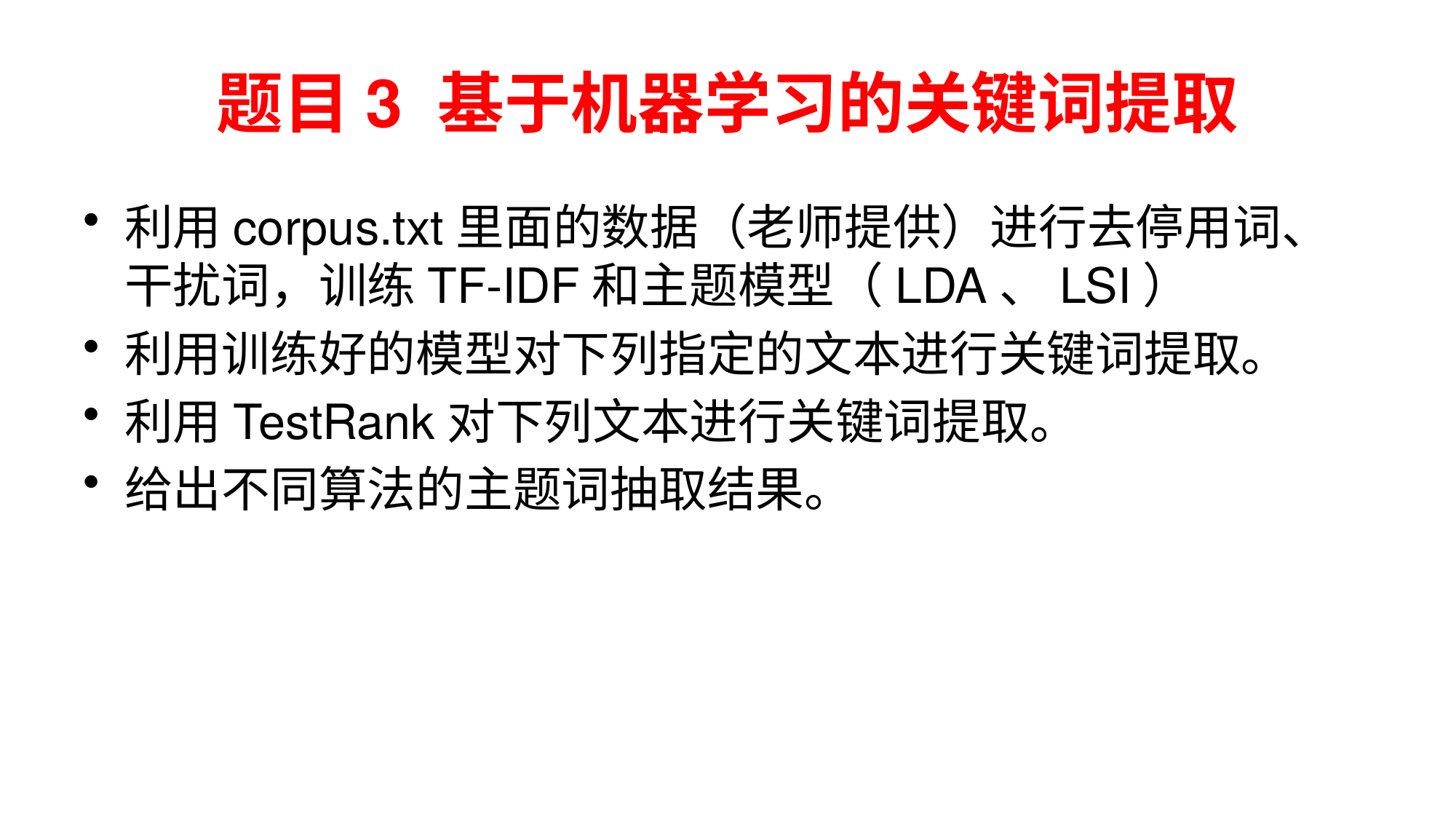

# 题目3 基于机器学习的关键词提取
利用corpus.txt里面的数据（老师提供）进行去停用词、干扰词，训练TF-IDF和主题模型（LDA、LSI）
利用训练好的模型对下列指定的文本进行关键词提取。
利用TestRank对下列文本进行关键词提取。
给出不同算法的主题词抽取结果。